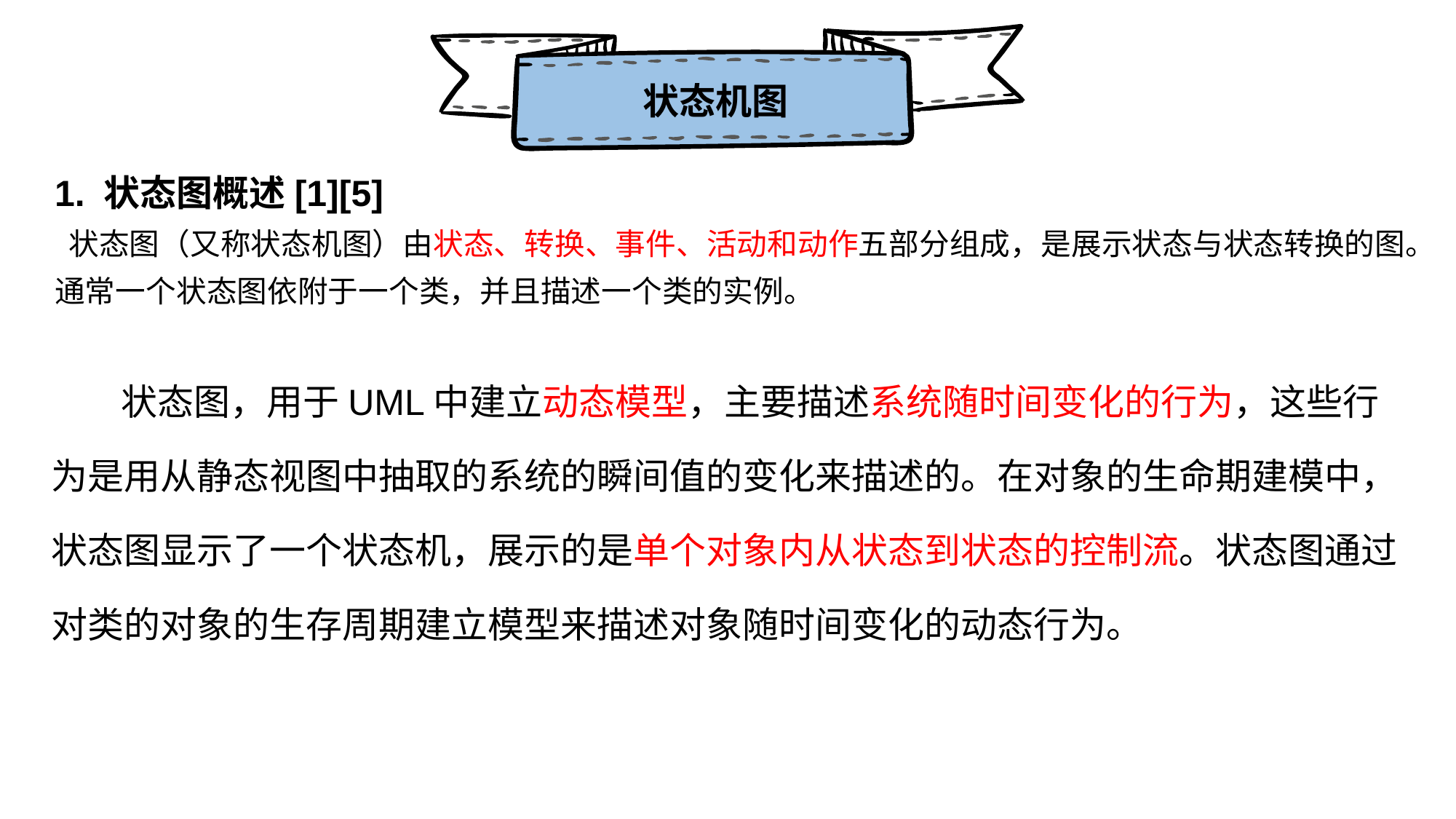

状态机图
1. 状态图概述[1][5]
 状态图（又称状态机图）由状态、转换、事件、活动和动作五部分组成，是展示状态与状态转换的图。通常一个状态图依附于一个类，并且描述一个类的实例。
   状态图，用于UML中建立动态模型，主要描述系统随时间变化的行为，这些行为是用从静态视图中抽取的系统的瞬间值的变化来描述的。在对象的生命期建模中，状态图显示了一个状态机，展示的是单个对象内从状态到状态的控制流。状态图通过对类的对象的生存周期建立模型来描述对象随时间变化的动态行为。